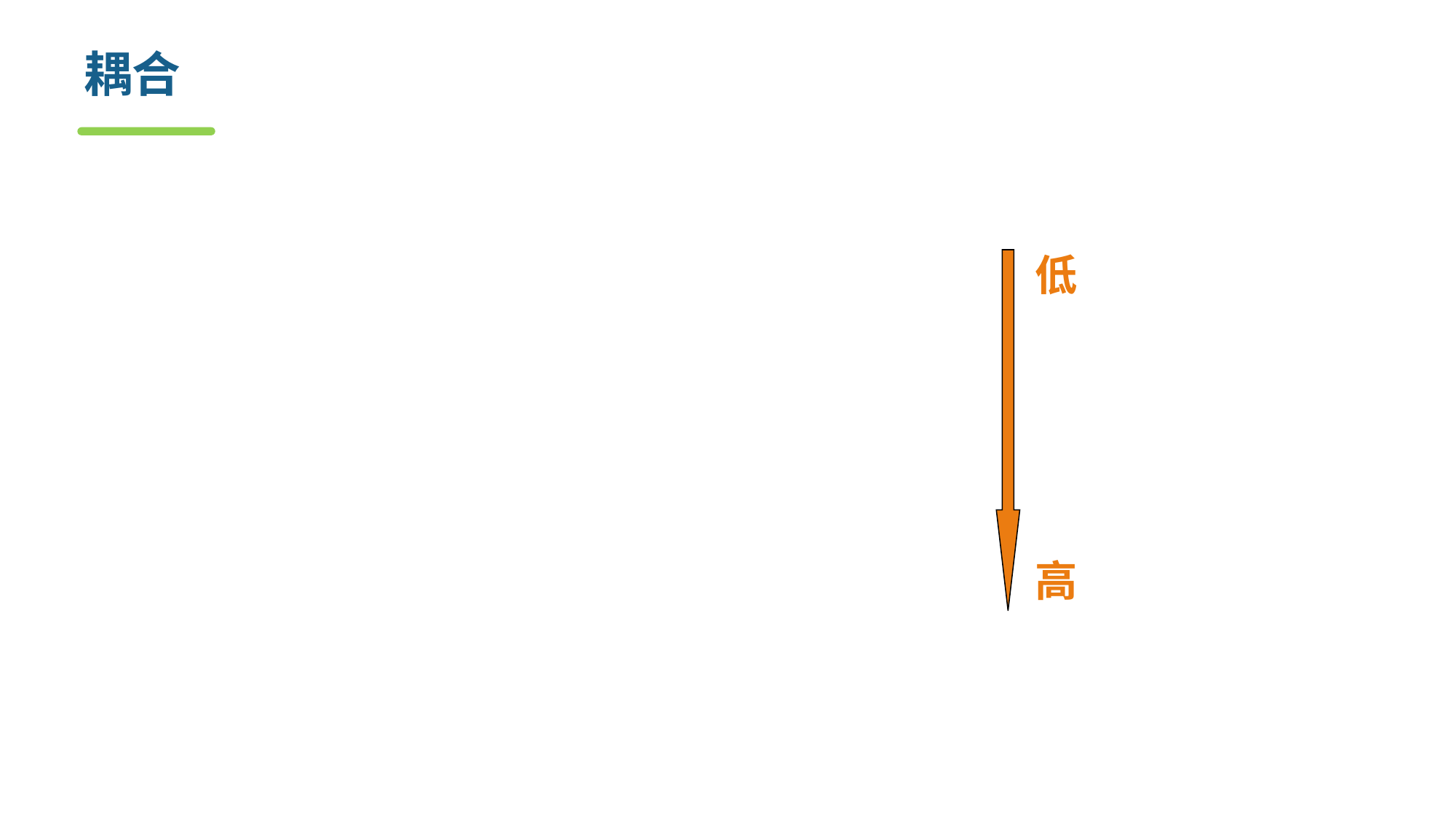

# 耦合
一般模块之间可能的耦合方式有七种类型
1. 非直接耦合　no direct coupling
2. 数据耦合　data coupling
3. 特征耦合　stamp coupling
4. 控制耦合　control coupling
5. 外部耦合   external coupling
6. 公共耦合   common coupling
7. 内容耦合    content coupling

确定耦合的精确级别是不必要的，重要的该是尽量争取低耦合和识别高耦合

低

高

19